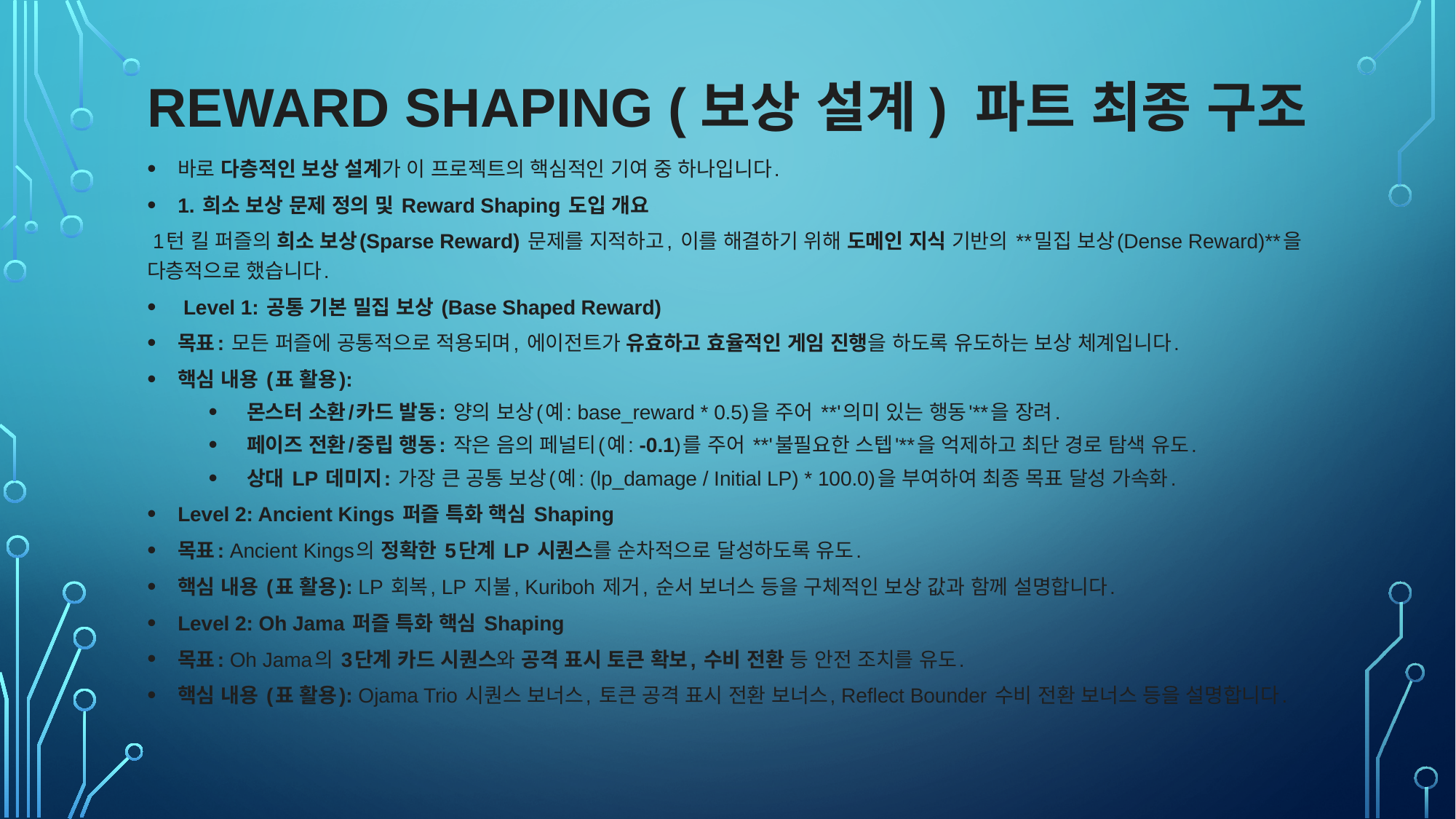

# Reward Shaping (보상 설계) 파트 최종 구조
바로 다층적인 보상 설계가 이 프로젝트의 핵심적인 기여 중 하나입니다.
1. 희소 보상 문제 정의 및 Reward Shaping 도입 개요
 1턴 킬 퍼즐의 희소 보상(Sparse Reward) 문제를 지적하고, 이를 해결하기 위해 도메인 지식 기반의 **밀집 보상(Dense Reward)**을 다층적으로 했습니다.
 Level 1: 공통 기본 밀집 보상 (Base Shaped Reward)
목표: 모든 퍼즐에 공통적으로 적용되며, 에이전트가 유효하고 효율적인 게임 진행을 하도록 유도하는 보상 체계입니다.
핵심 내용 (표 활용):
몬스터 소환/카드 발동: 양의 보상(예: base_reward * 0.5)을 주어 **'의미 있는 행동'**을 장려.
페이즈 전환/중립 행동: 작은 음의 페널티(예: -0.1)를 주어 **'불필요한 스텝'**을 억제하고 최단 경로 탐색 유도.
상대 LP 데미지: 가장 큰 공통 보상(예: (lp_damage / Initial LP) * 100.0)을 부여하여 최종 목표 달성 가속화.
Level 2: Ancient Kings 퍼즐 특화 핵심 Shaping
목표: Ancient Kings의 정확한 5단계 LP 시퀀스를 순차적으로 달성하도록 유도.
핵심 내용 (표 활용): LP 회복, LP 지불, Kuriboh 제거, 순서 보너스 등을 구체적인 보상 값과 함께 설명합니다.
Level 2: Oh Jama 퍼즐 특화 핵심 Shaping
목표: Oh Jama의 3단계 카드 시퀀스와 공격 표시 토큰 확보, 수비 전환 등 안전 조치를 유도.
핵심 내용 (표 활용): Ojama Trio 시퀀스 보너스, 토큰 공격 표시 전환 보너스, Reflect Bounder 수비 전환 보너스 등을 설명합니다.